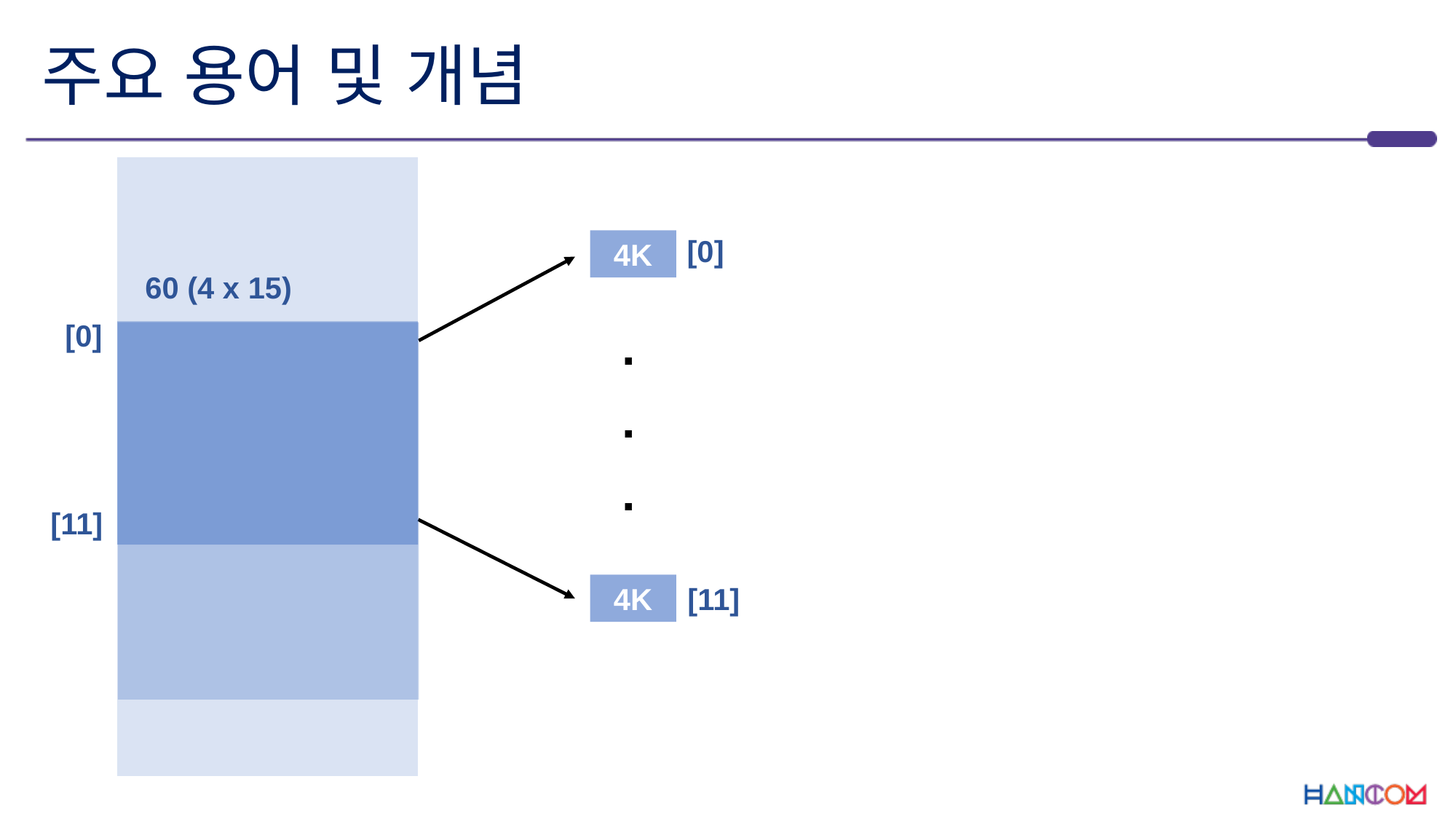

# 주요 용어 및 개념
|  |
| --- |
|  |
|  |
|  |
|  |
|  |
[0]
4K
60 (4 x 15)
[0]
[11]
.
.
.

4K
[11]